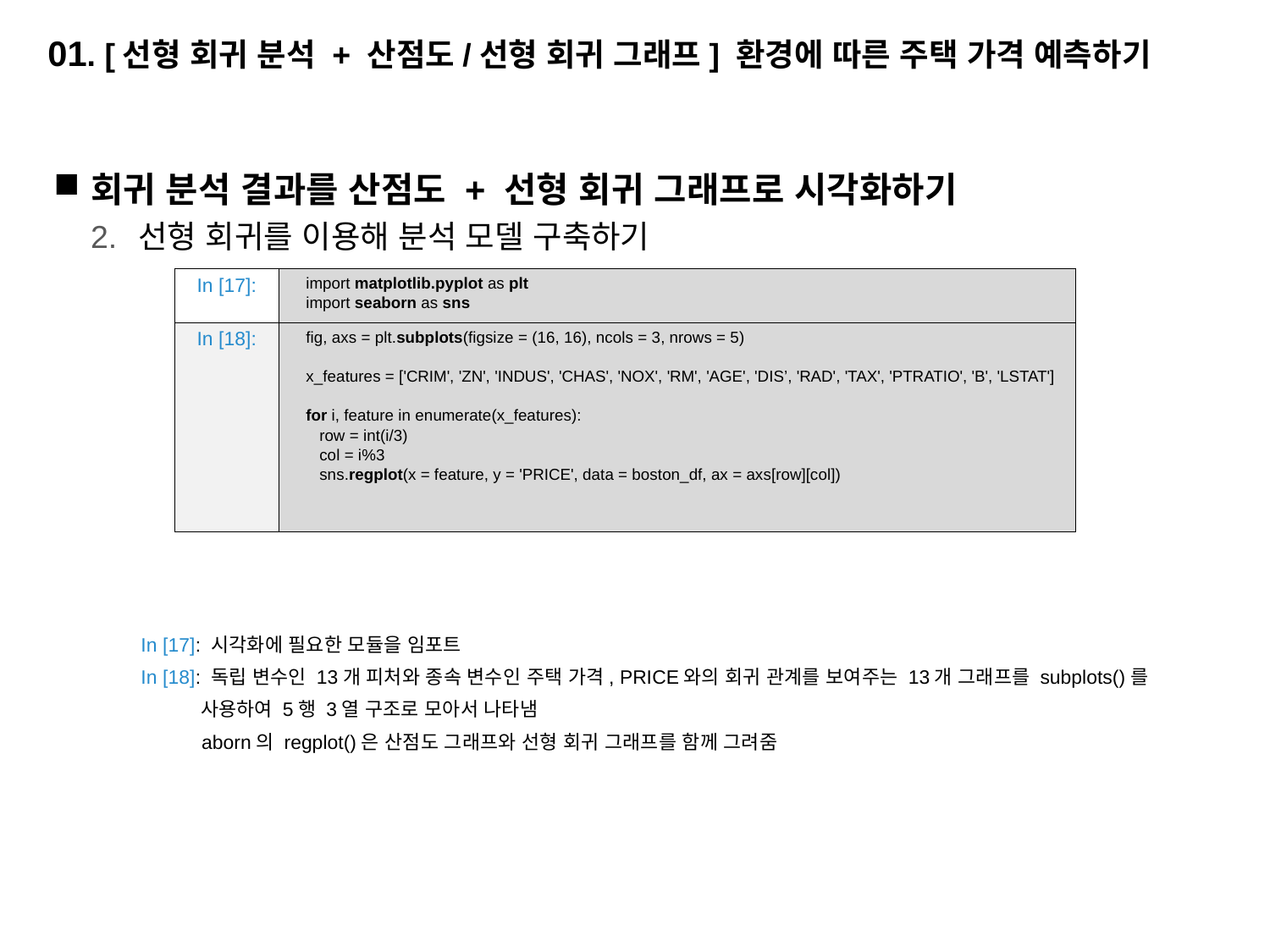

# 01. [선형 회귀 분석 + 산점도/선형 회귀 그래프] 환경에 따른 주택 가격 예측하기
회귀 분석 결과를 산점도 + 선형 회귀 그래프로 시각화하기
선형 회귀를 이용해 분석 모델 구축하기

In [17]: 시각화에 필요한 모듈을 임포트
In [18]: 독립 변수인 13개 피처와 종속 변수인 주택 가격, PRICE와의 회귀 관계를 보여주는 13개 그래프를 subplots()를
          사용하여 5행 3열 구조로 모아서 나타냄
           aborn의 regplot()은 산점도 그래프와 선형 회귀 그래프를 함께 그려줌
| In [17]: | import matplotlib.pyplot as plt import seaborn as sns |
| --- | --- |
| In [18]: | fig, axs = plt.subplots(figsize = (16, 16), ncols = 3, nrows = 5) x\_features = ['CRIM', 'ZN', 'INDUS', 'CHAS', 'NOX', 'RM', 'AGE', 'DIS’, 'RAD', 'TAX', 'PTRATIO', 'B', 'LSTAT'] for i, feature in enumerate(x\_features): row = int(i/3) col = i%3 sns.regplot(x = feature, y = 'PRICE', data = boston\_df, ax = axs[row][col]) |